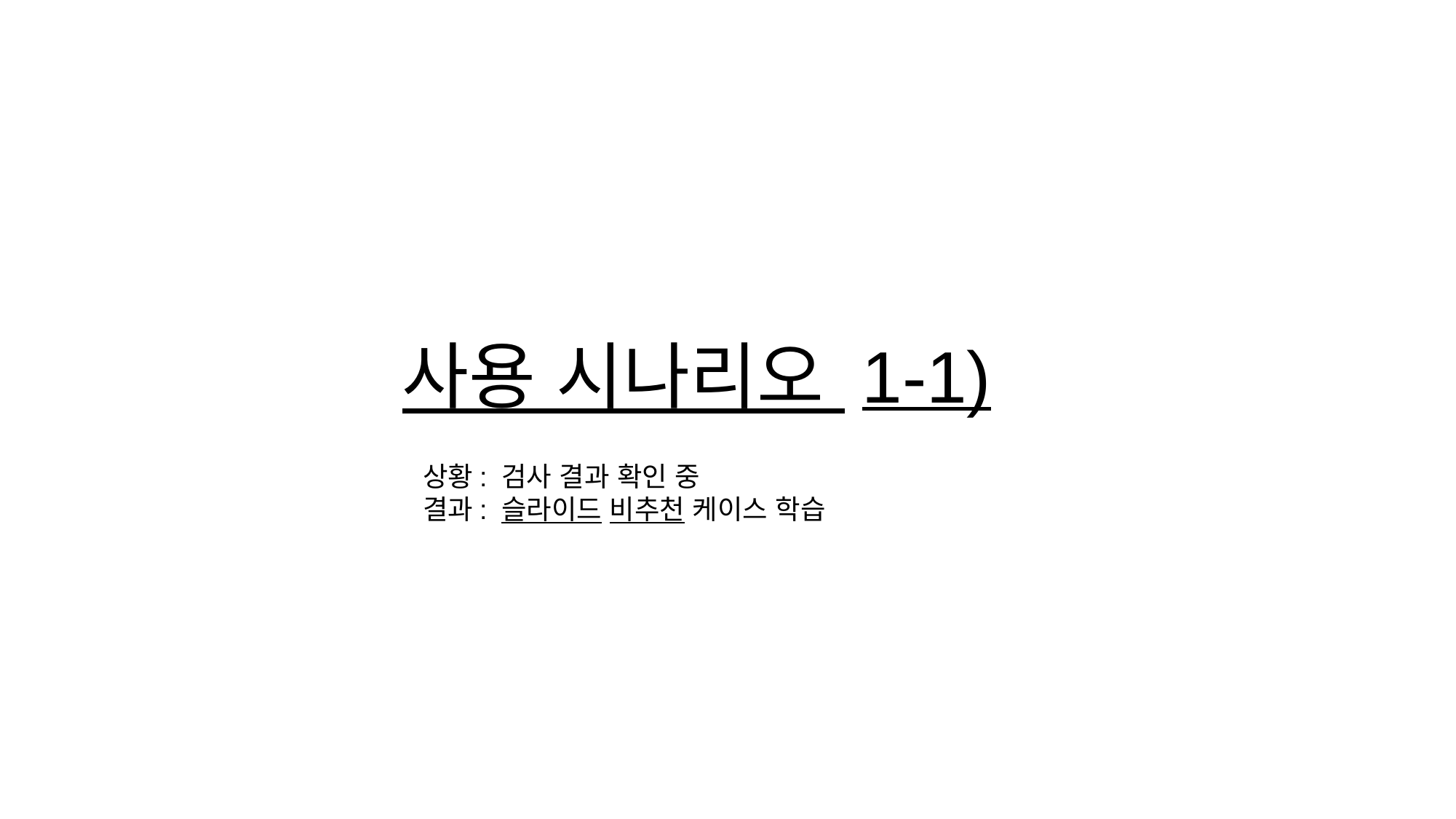

사용 시나리오 1-1)
상황: 검사 결과 확인 중
결과: 슬라이드 비추천 케이스 학습